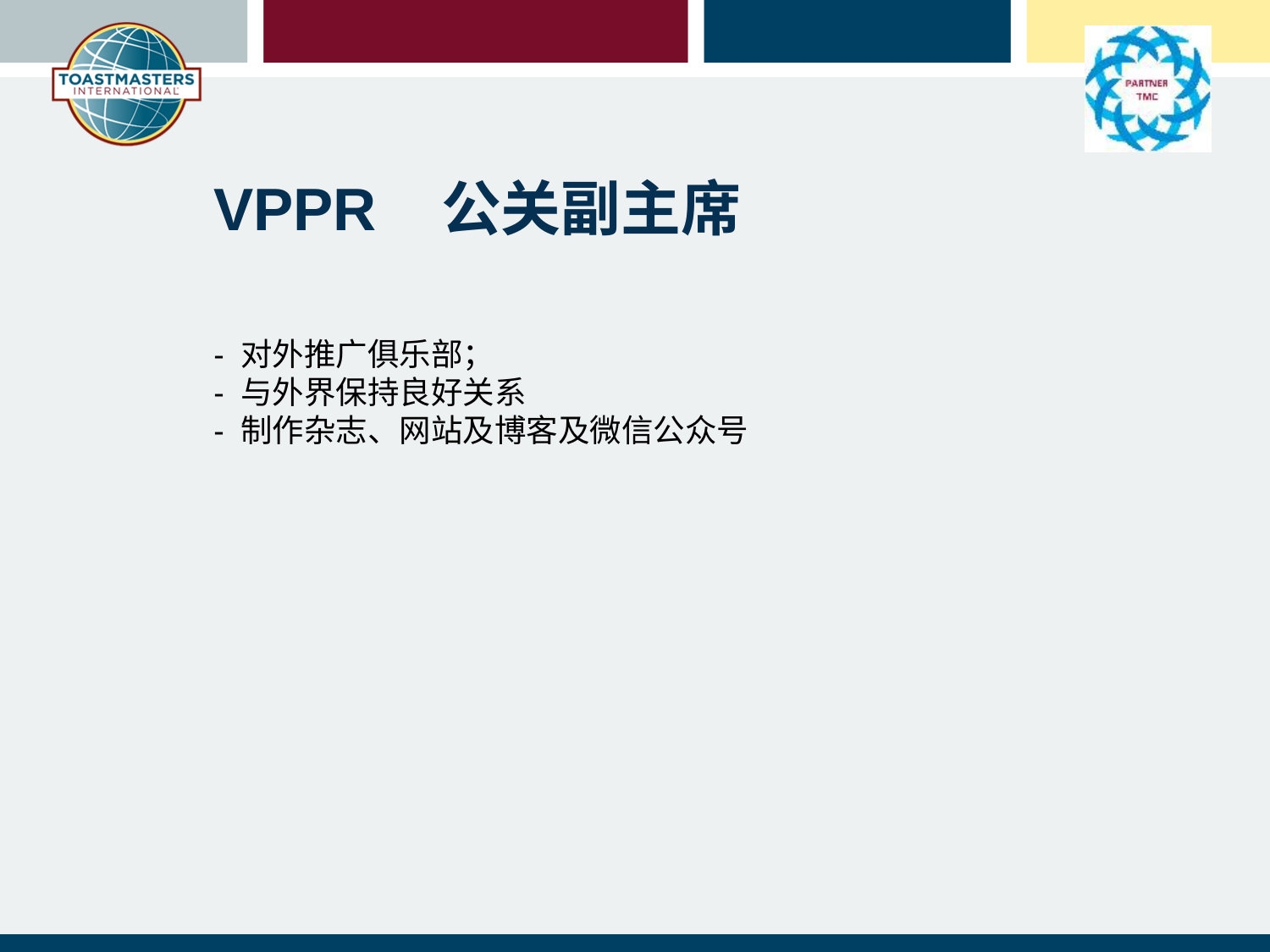

VPPR   公关副主席
- 对外推广俱乐部；
- 与外界保持良好关系
- 制作杂志、网站及博客及微信公众号